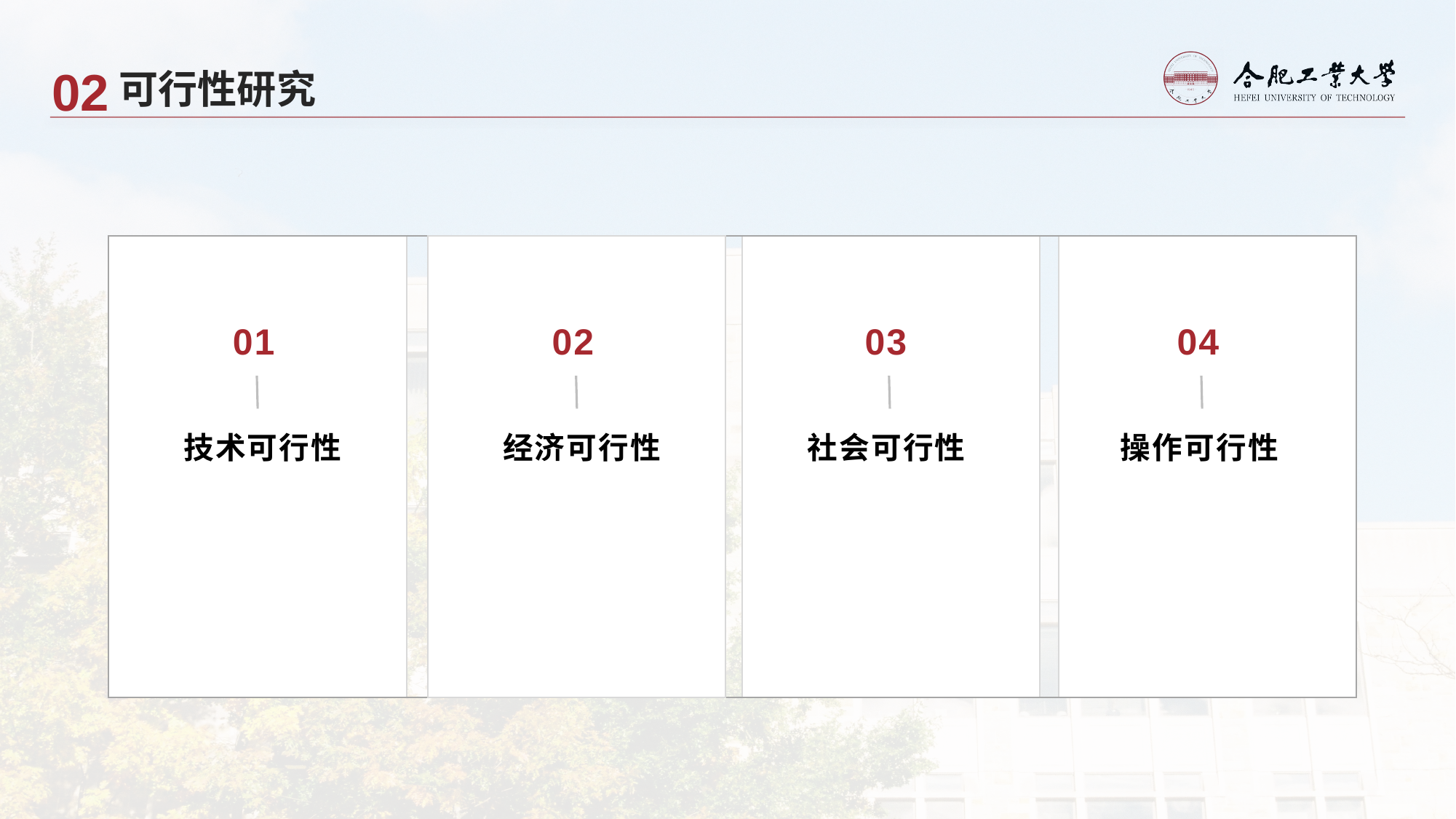

02
可行性研究

02
经济可行性

01
技术可行性

03
社会可行性

04
操作可行性